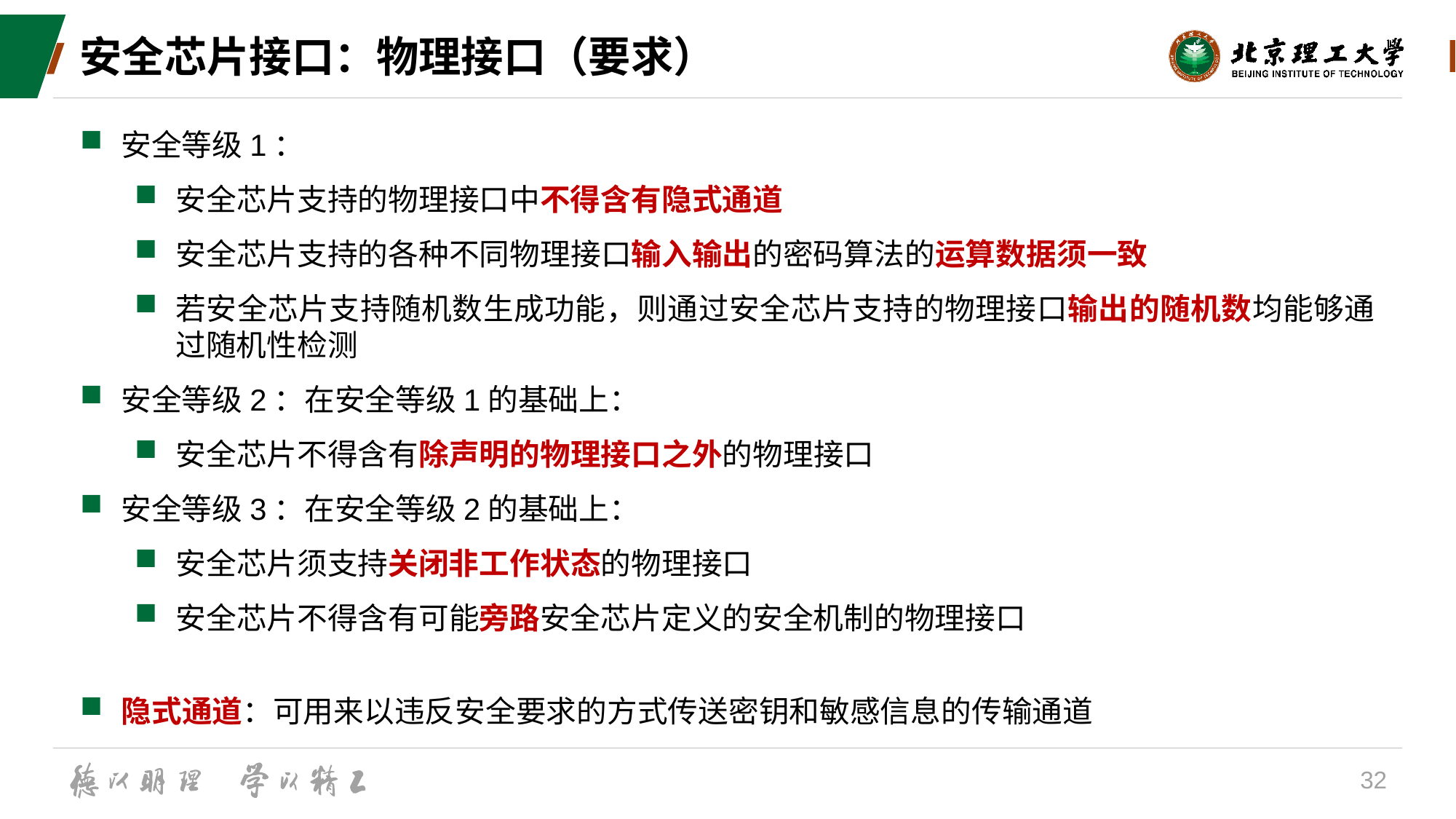

# 安全芯片接口：物理接口（要求）
安全等级1：
安全芯片支持的物理接口中不得含有隐式通道
安全芯片支持的各种不同物理接口输入输出的密码算法的运算数据须一致
若安全芯片支持随机数生成功能，则通过安全芯片支持的物理接口输出的随机数均能够通过随机性检测
安全等级2：在安全等级1的基础上：
安全芯片不得含有除声明的物理接口之外的物理接口
安全等级3：在安全等级2的基础上：
安全芯片须支持关闭非工作状态的物理接口
安全芯片不得含有可能旁路安全芯片定义的安全机制的物理接口

隐式通道：可用来以违反安全要求的方式传送密钥和敏感信息的传输通道